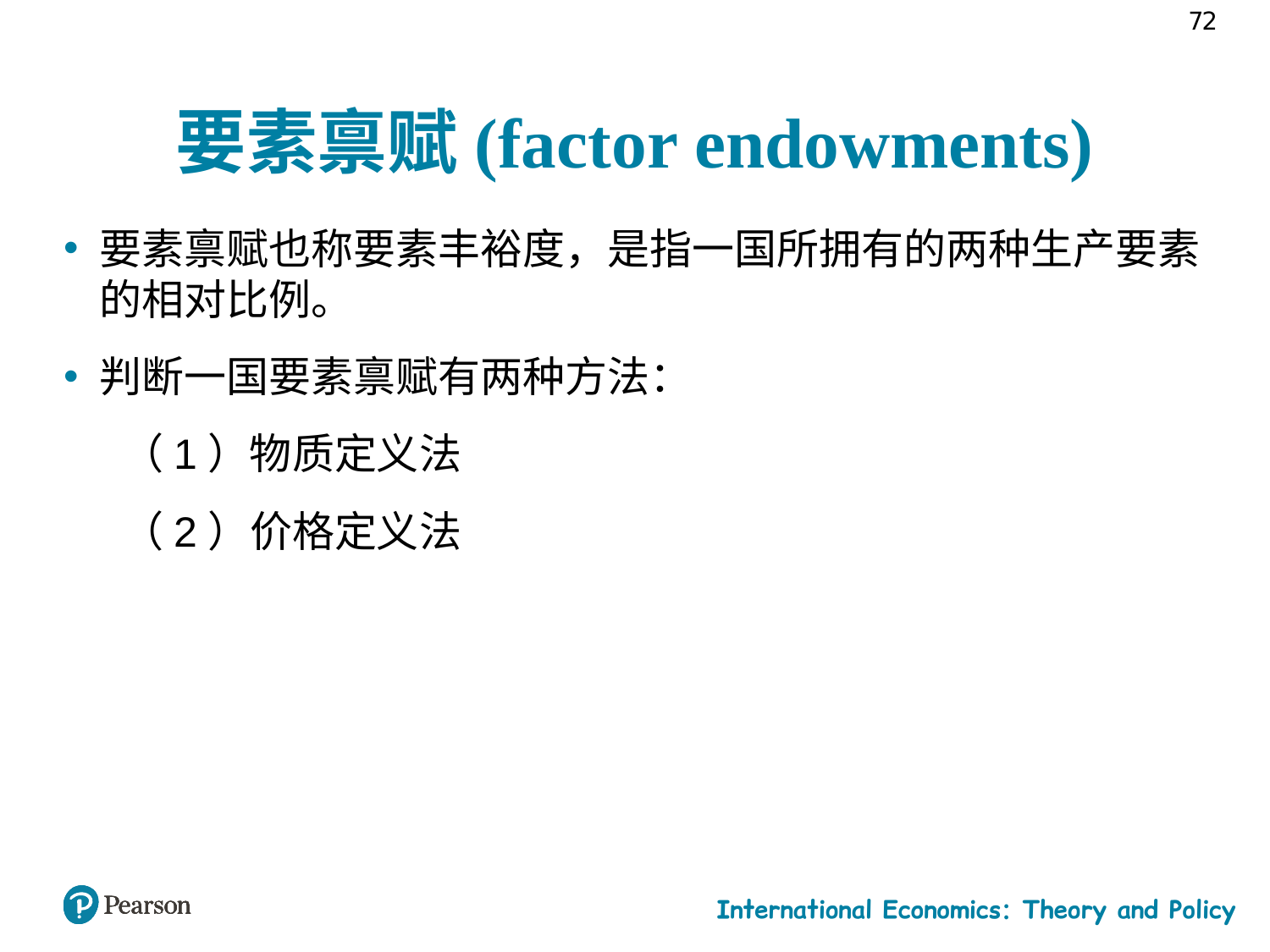

72
# 要素禀赋(factor endowments)
要素禀赋也称要素丰裕度，是指一国所拥有的两种生产要素的相对比例。
判断一国要素禀赋有两种方法：
     （1）物质定义法
     （2）价格定义法